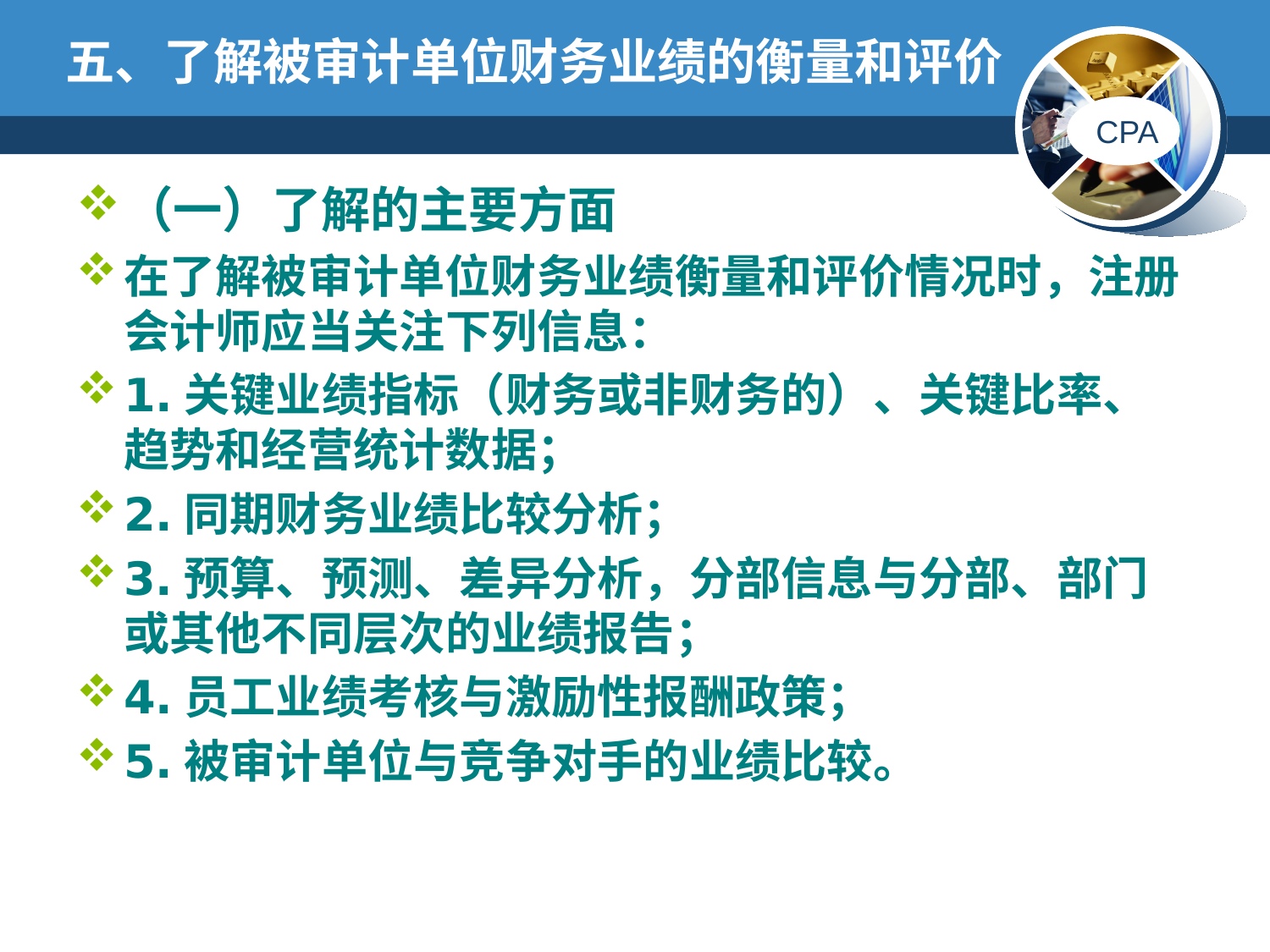

# 五、了解被审计单位财务业绩的衡量和评价
（一）了解的主要方面
在了解被审计单位财务业绩衡量和评价情况时，注册会计师应当关注下列信息：
1.关键业绩指标（财务或非财务的）、关键比率、趋势和经营统计数据；
2.同期财务业绩比较分析；
3.预算、预测、差异分析，分部信息与分部、部门或其他不同层次的业绩报告；
4.员工业绩考核与激励性报酬政策；
5.被审计单位与竞争对手的业绩比较。